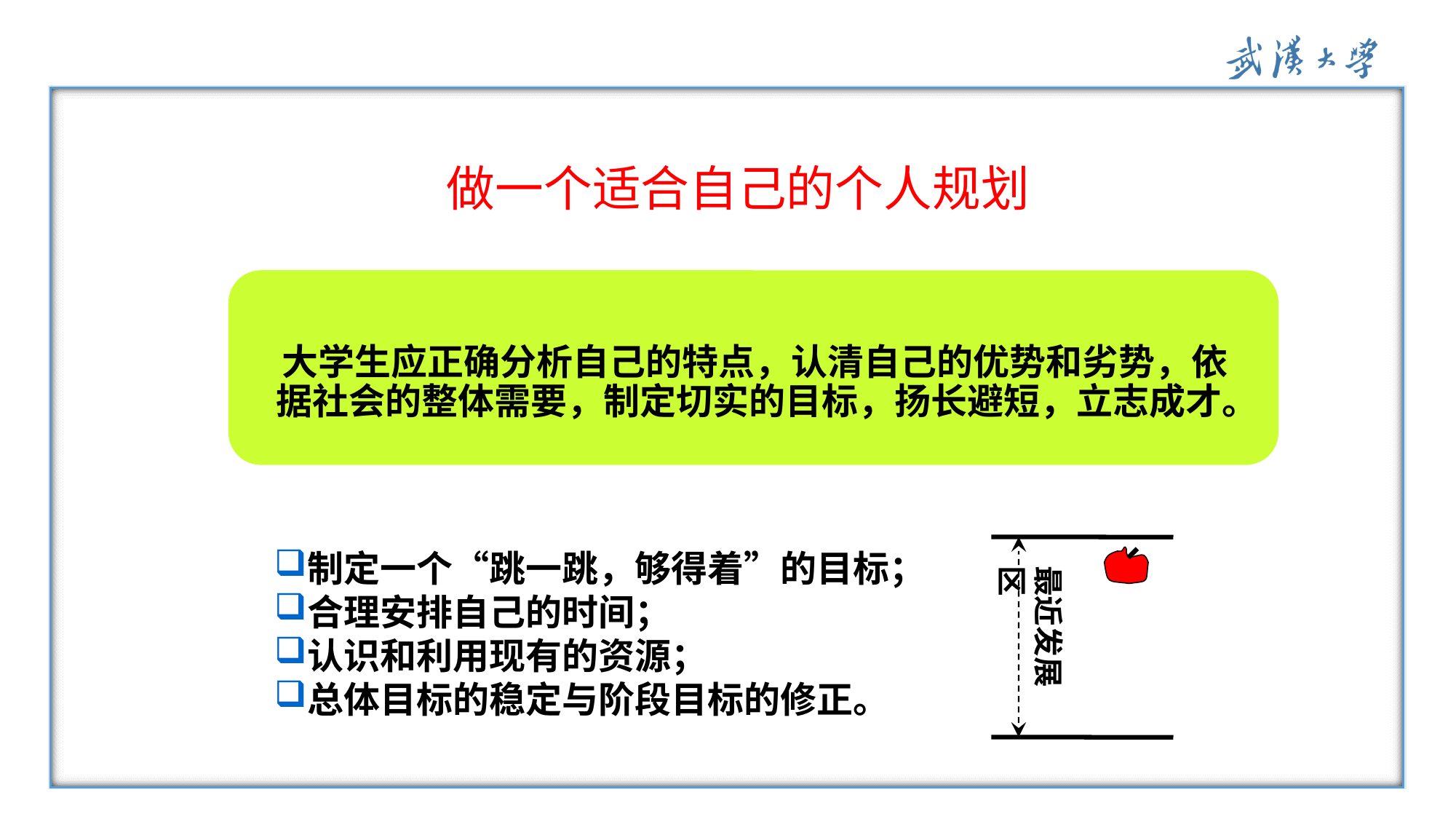

做一个适合自己的个人规划

   大学生应正确分析自己的特点，认清自己的优势和劣势，依据社会的整体需要，制定切实的目标，扬长避短，立志成才。

制定一个“跳一跳，够得着”的目标；
合理安排自己的时间；
认识和利用现有的资源；
总体目标的稳定与阶段目标的修正。

最近发展区